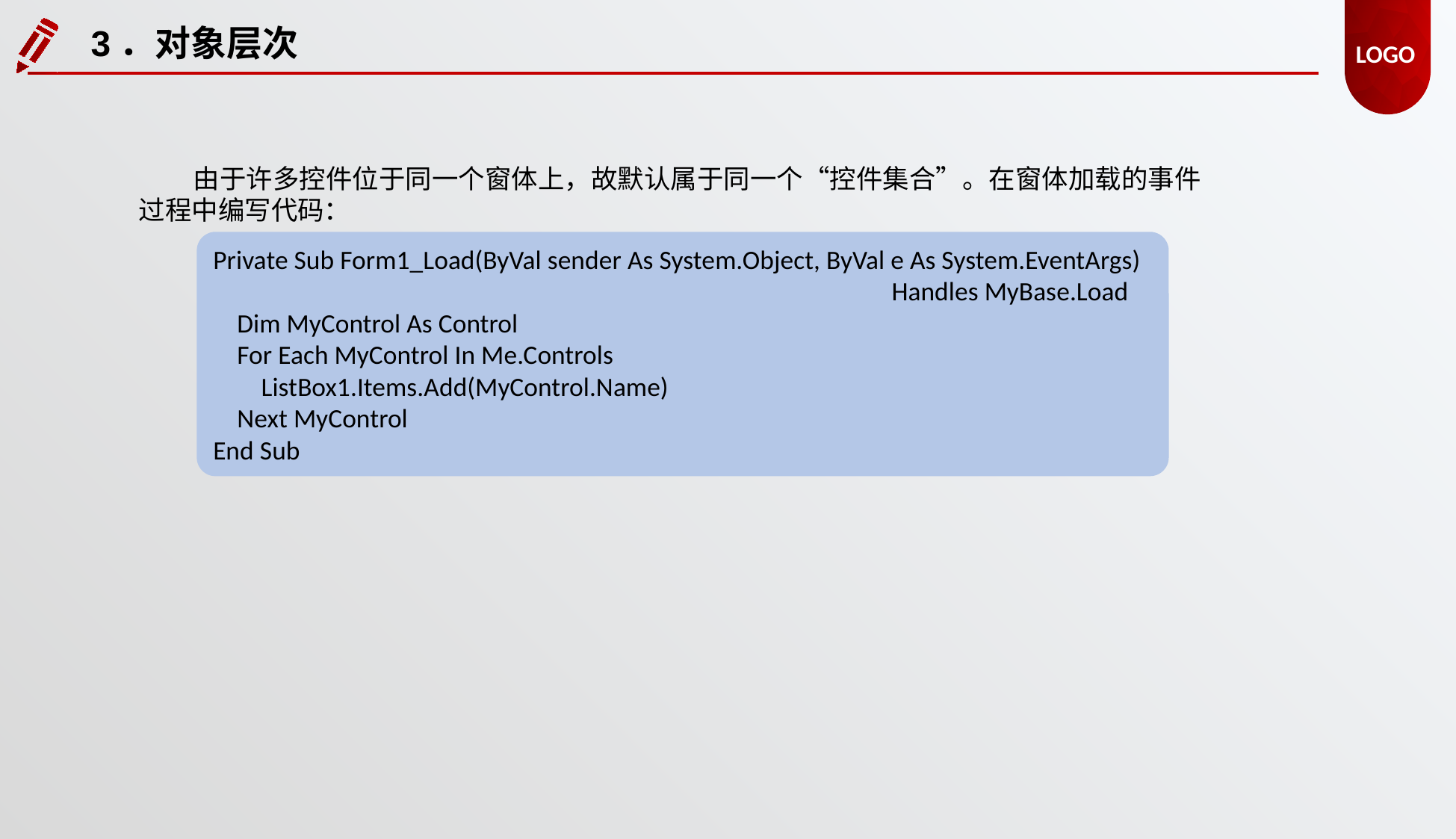

3．对象层次
由于许多控件位于同一个窗体上，故默认属于同一个“控件集合”。在窗体加载的事件过程中编写代码：
Private Sub Form1_Load(ByVal sender As System.Object, ByVal e As System.EventArgs)
						 Handles MyBase.Load
    Dim MyControl As Control
    For Each MyControl In Me.Controls
        ListBox1.Items.Add(MyControl.Name)
    Next MyControl
End Sub